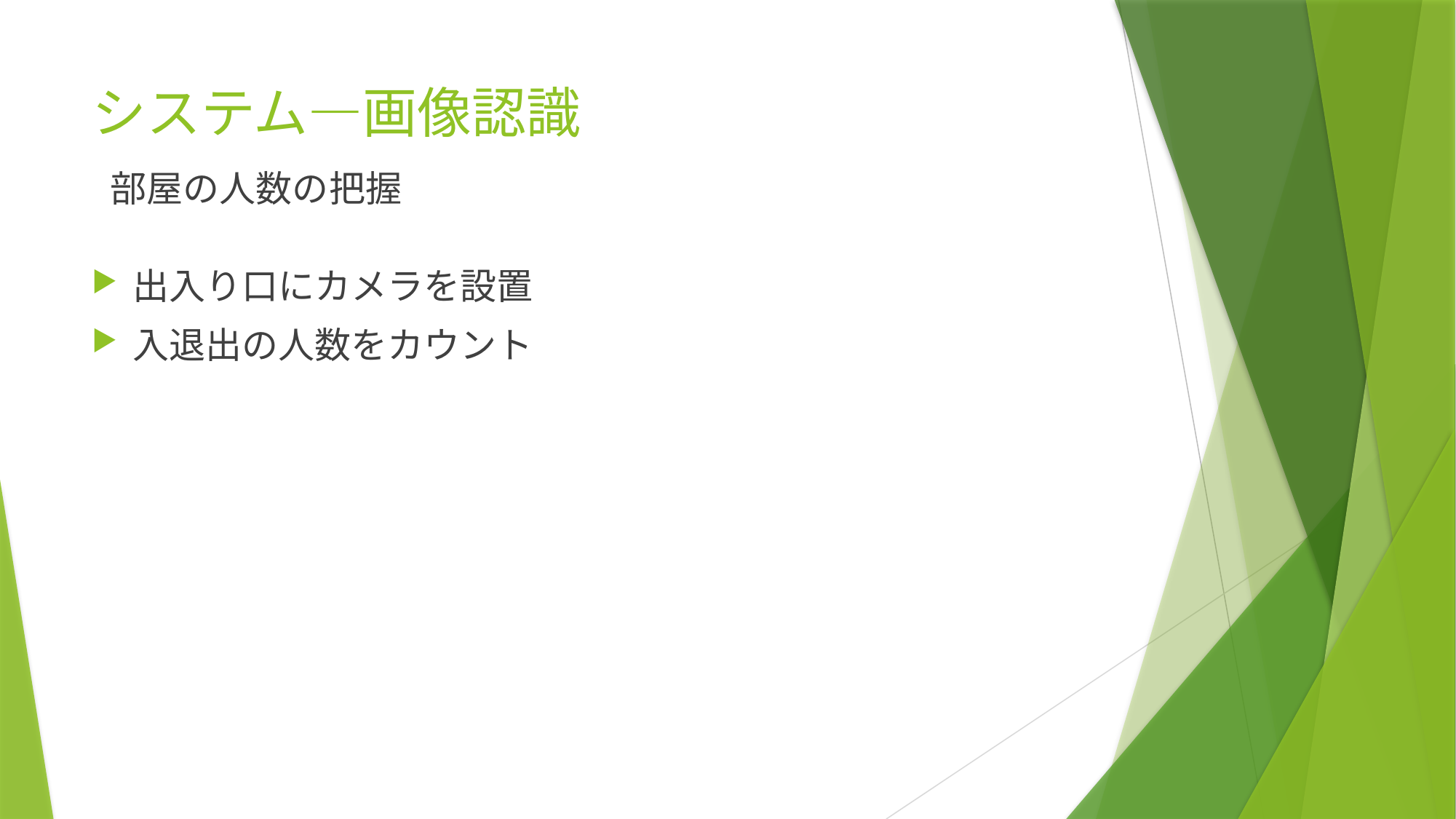

# システム―画像認識
部屋の人数の把握
出入り口にカメラを設置
入退出の人数をカウント